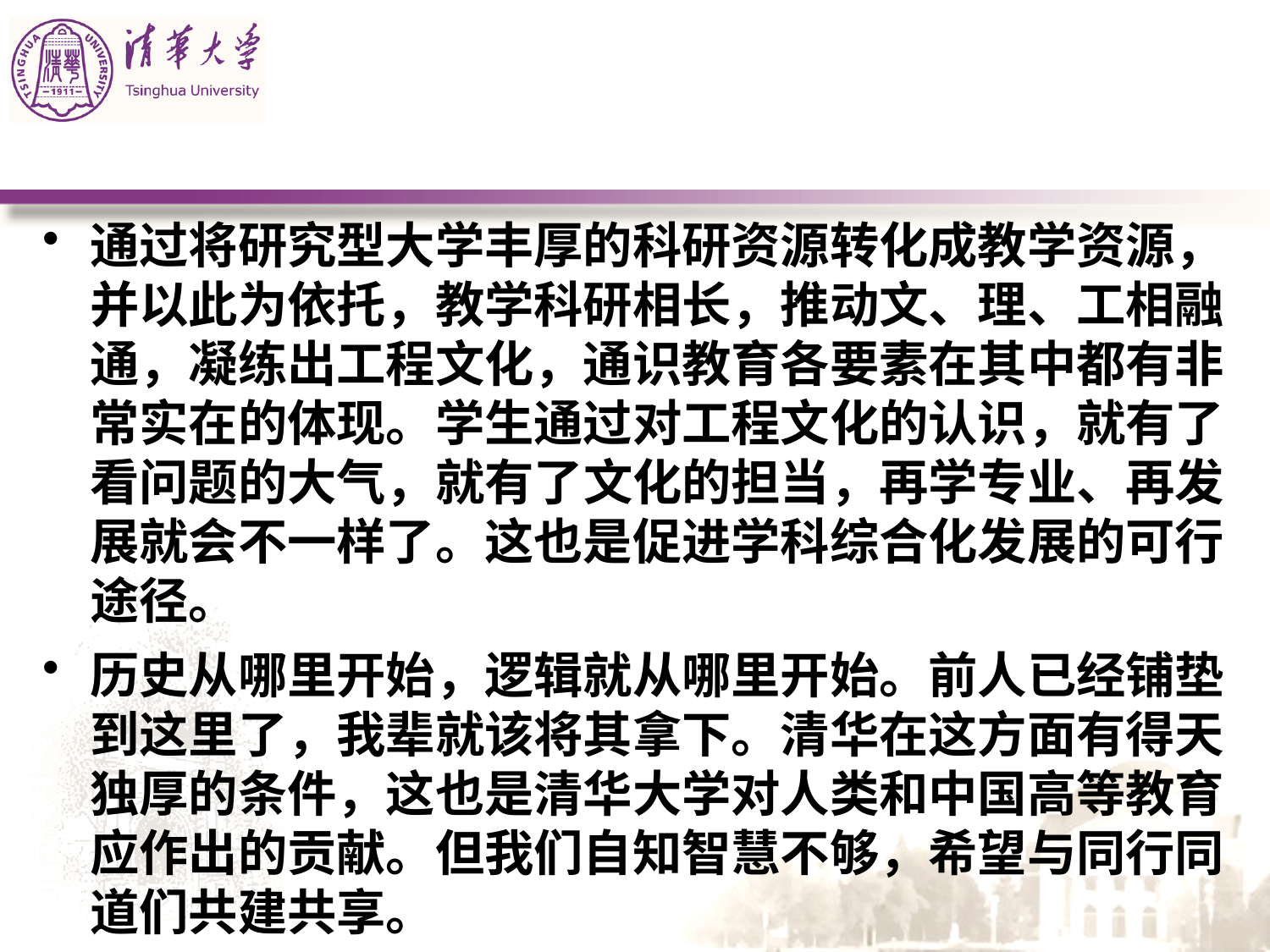

#
通过将研究型大学丰厚的科研资源转化成教学资源，并以此为依托，教学科研相长，推动文、理、工相融通，凝练出工程文化，通识教育各要素在其中都有非常实在的体现。学生通过对工程文化的认识，就有了看问题的大气，就有了文化的担当，再学专业、再发展就会不一样了。这也是促进学科综合化发展的可行途径。
历史从哪里开始，逻辑就从哪里开始。前人已经铺垫到这里了，我辈就该将其拿下。清华在这方面有得天独厚的条件，这也是清华大学对人类和中国高等教育应作出的贡献。但我们自知智慧不够，希望与同行同道们共建共享。